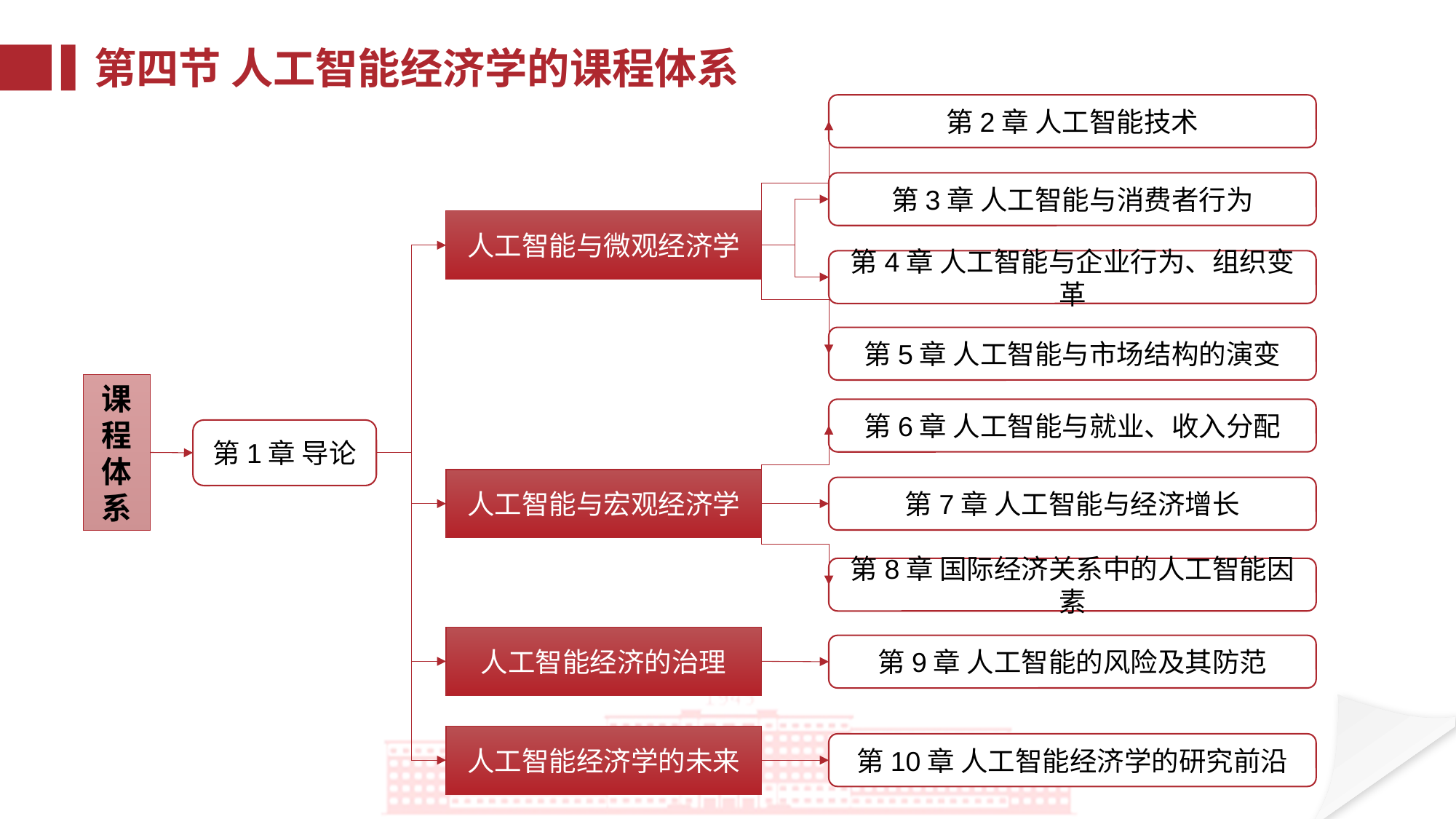

第四节 人工智能经济学的课程体系
第2章 人工智能技术
第3章 人工智能与消费者行为
人工智能与微观经济学
第4章 人工智能与企业行为、组织变革
第5章 人工智能与市场结构的演变
课程体系
第6章 人工智能与就业、收入分配
人工智能与宏观经济学
第7章 人工智能与经济增长
第8章 国际经济关系中的人工智能因素
第1章 导论
人工智能经济的治理
第9章 人工智能的风险及其防范
人工智能经济学的未来
第10章 人工智能经济学的研究前沿